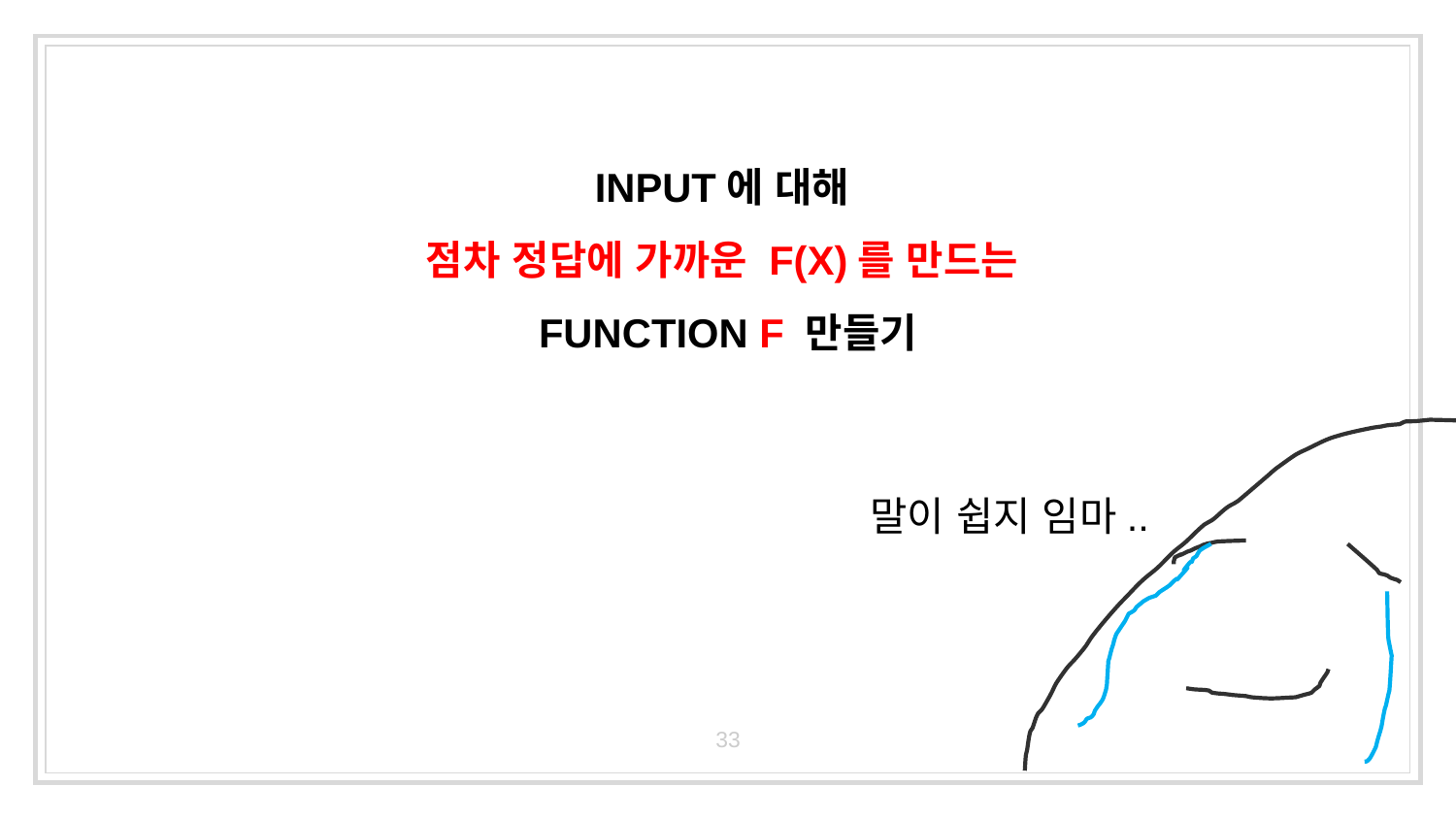

# INPUT에 대해 점차 정답에 가까운 F(X)를 만드는 FUNCTION F 만들기
말이 쉽지 임마..

33